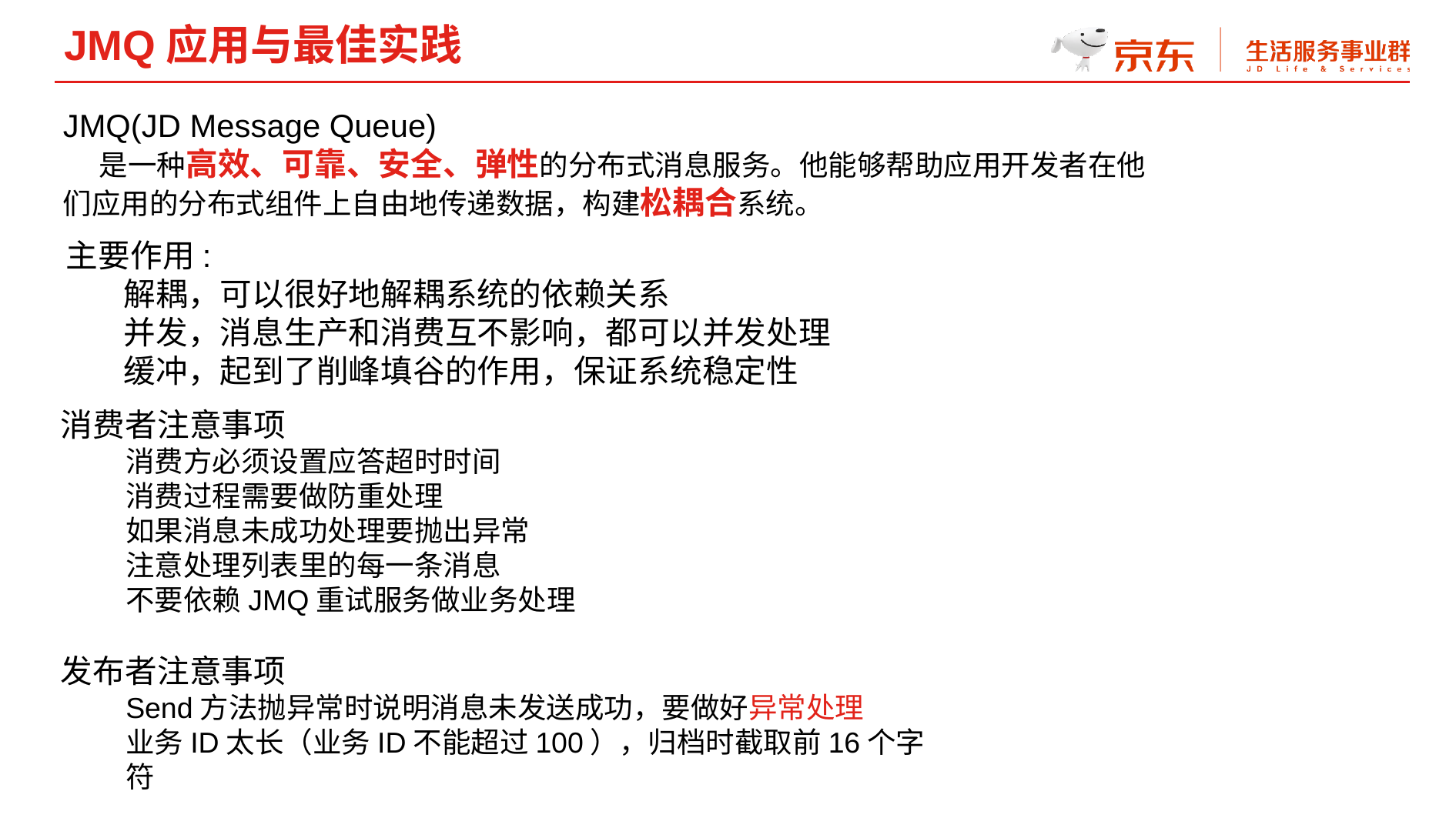

JMQ应用与最佳实践
JMQ(JD Message Queue)
    是一种高效、可靠、安全、弹性的分布式消息服务。他能够帮助应用开发者在他们应用的分布式组件上自由地传递数据，构建松耦合系统。
主要作用:
       解耦，可以很好地解耦系统的依赖关系
       并发，消息生产和消费互不影响，都可以并发处理
       缓冲，起到了削峰填谷的作用，保证系统稳定性
消费者注意事项
消费方必须设置应答超时时间
消费过程需要做防重处理
如果消息未成功处理要抛出异常
注意处理列表里的每一条消息
不要依赖JMQ重试服务做业务处理

发布者注意事项
Send方法抛异常时说明消息未发送成功，要做好异常处理
业务ID太长（业务ID不能超过100），归档时截取前16个字符